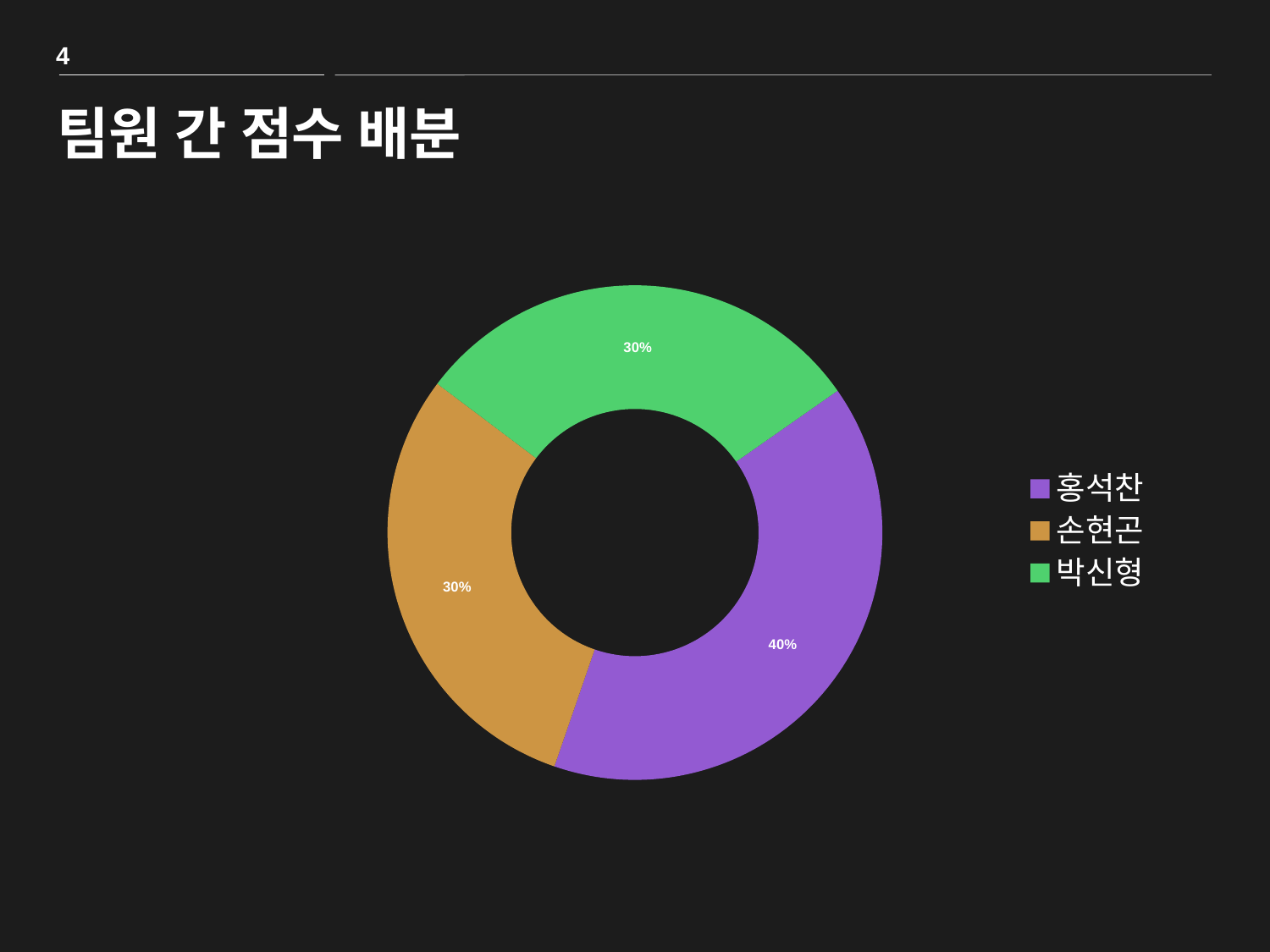

4
# 팀원 간 점수 배분

### Chart

| Category | 열1 |
|---|---|
| 홍석찬 | 40.0 |
| 손현곤 | 30.0 |
| 박신형 | 30.0 |